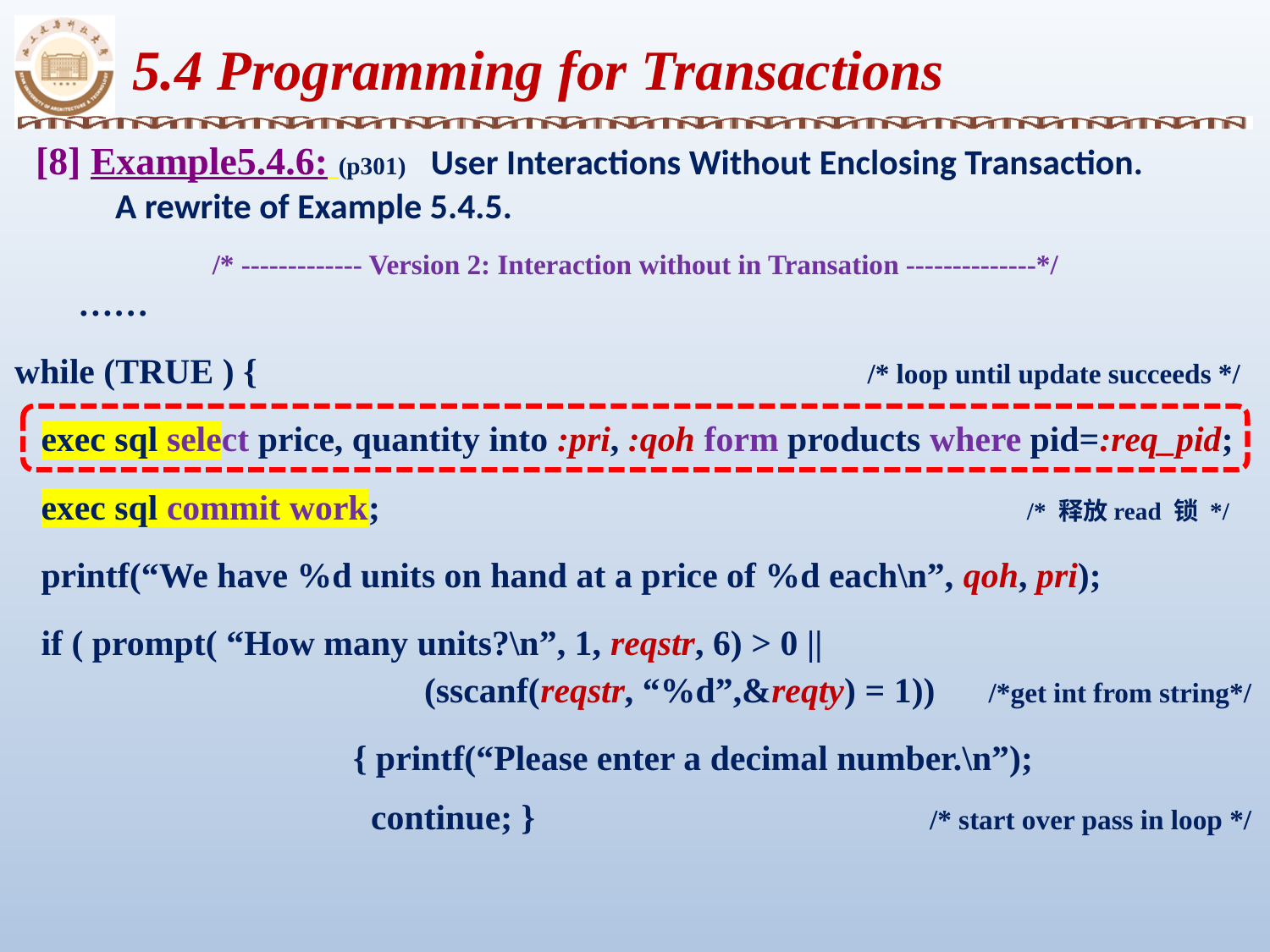

5.4 Programming for Transactions
  [8] Example5.4.6: (p301)    User Interactions Without Enclosing Transaction.                 A rewrite of Example 5.4.5.
/* ------------- Version 2: Interaction without in Transation --------------*/
……
while (TRUE ) {				               /* loop until update succeeds */
   exec sql select price, quantity into :pri, :qoh form products where pid=:req_pid;
   exec sql commit work;				                           /* 释放read 锁 */
   printf(“We have %d units on hand at a price of %d each\n”, qoh, pri);
   if ( prompt( “How many units?\n”, 1, reqstr, 6) > 0 ||
  			        (sscanf(reqstr, “%d”,&reqty) = 1))      /*get int from string*/
	  		{ printf(“Please enter a decimal number.\n”);
   			  continue; } 		                      /* start over pass in loop */